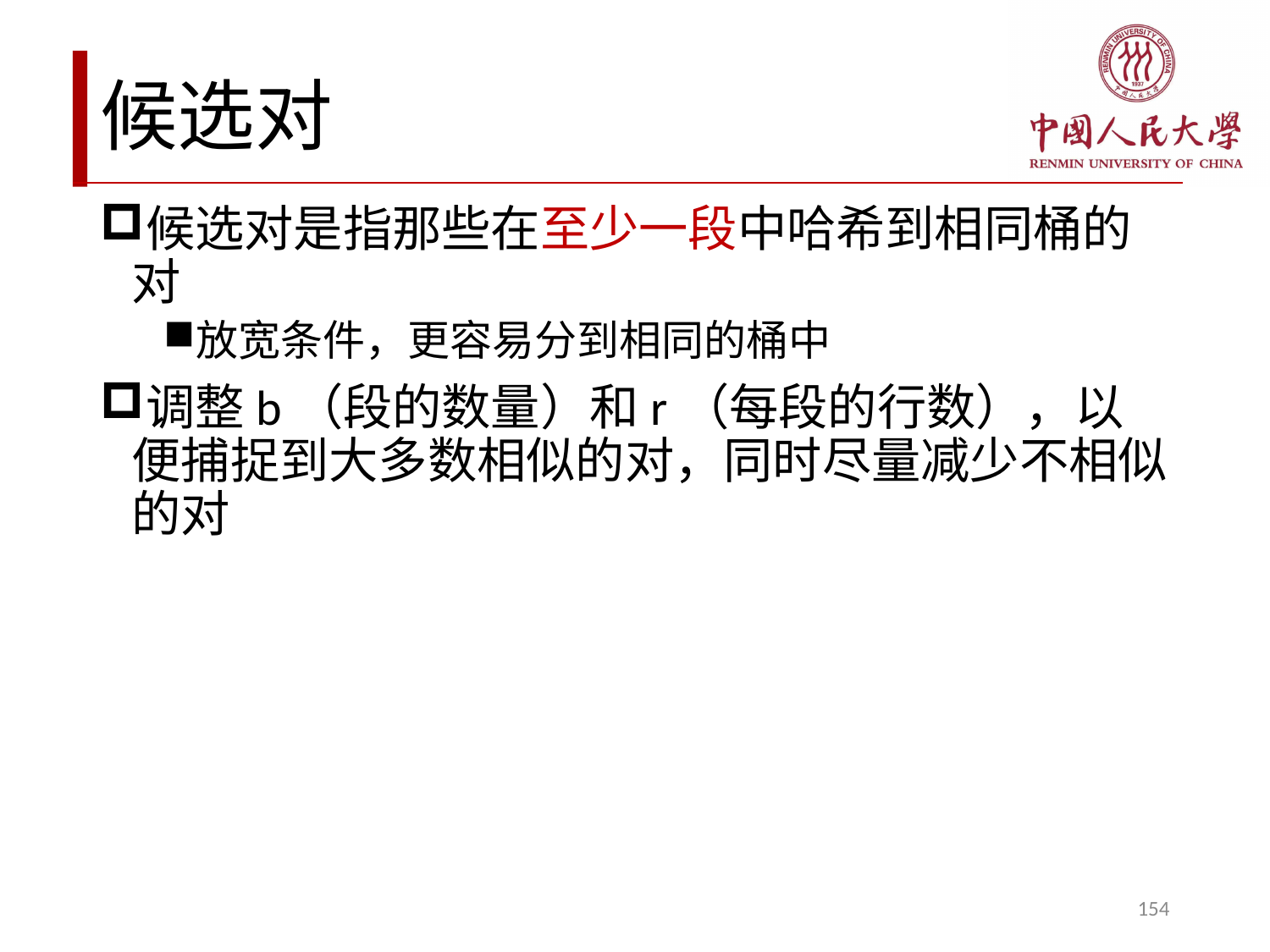

# 候选对
候选对是指那些在至少一段中哈希到相同桶的对
放宽条件，更容易分到相同的桶中
调整b（段的数量）和r（每段的行数），以便捕捉到大多数相似的对，同时尽量减少不相似的对
154